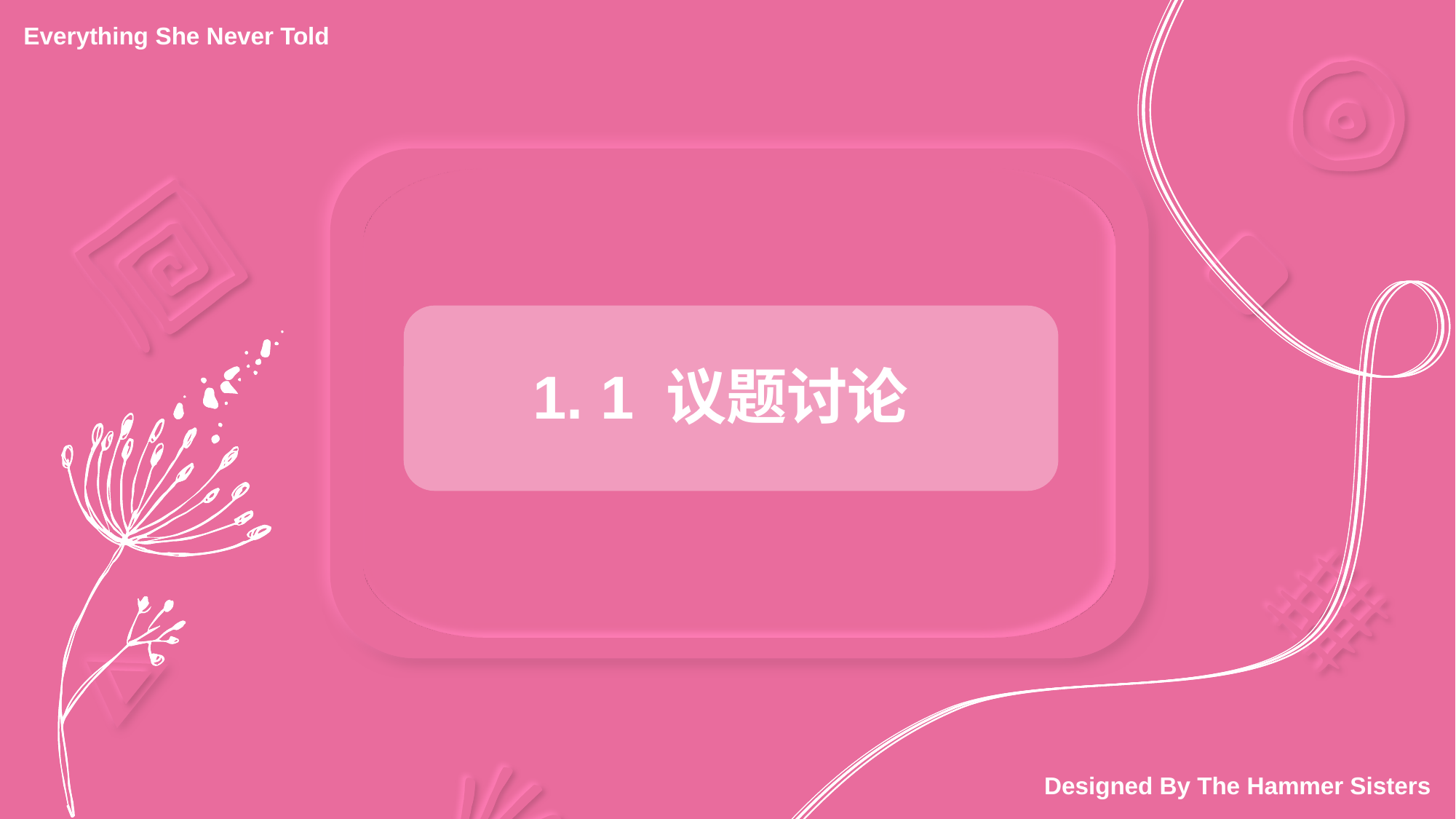

Everything She Never Told

1. 1 议题讨论

Designed By The Hammer Sisters